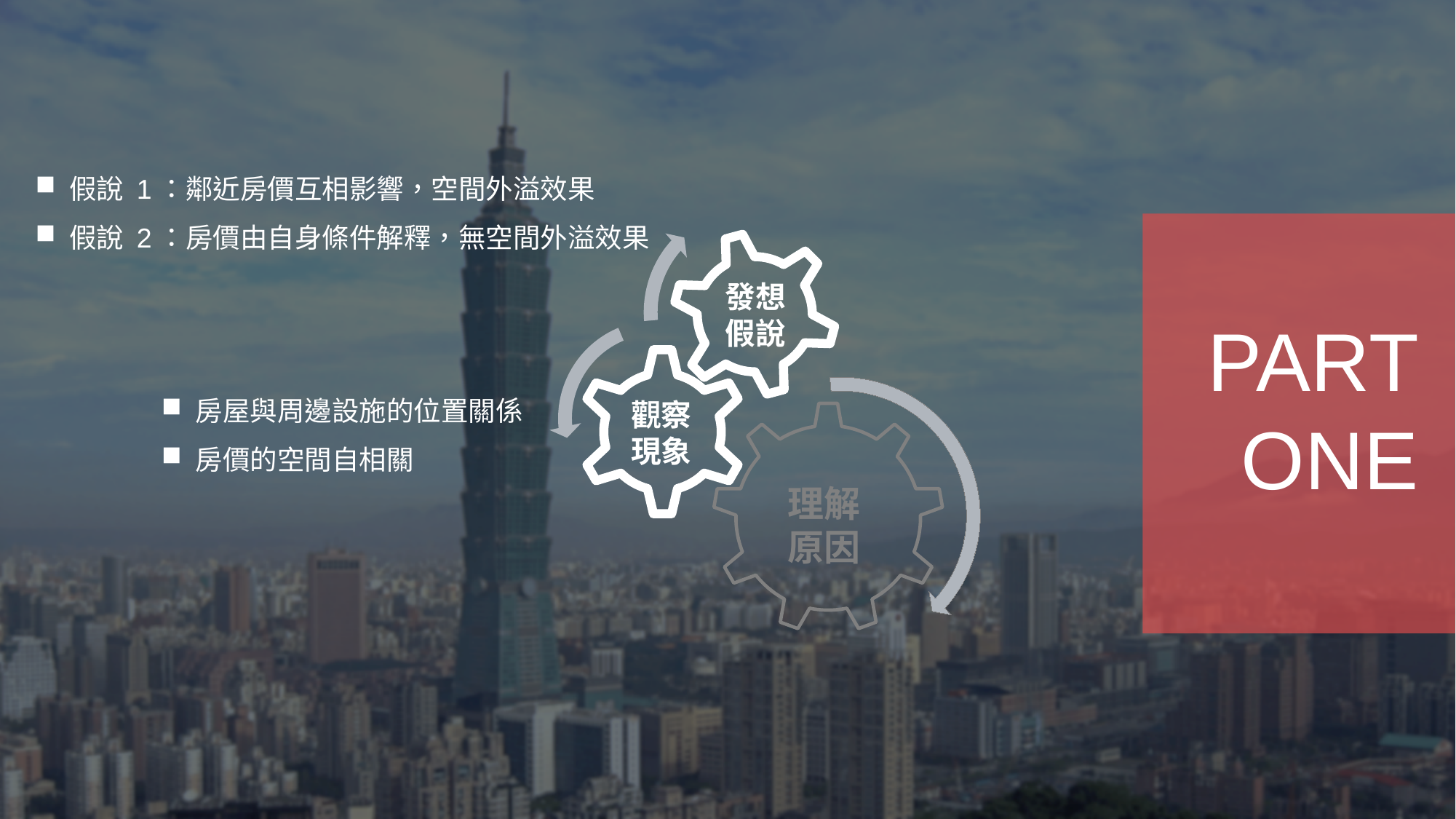

假說 1：鄰近房價互相影響，空間外溢效果
假說 2：房價由自身條件解釋，無空間外溢效果

發想
假說
PART
ONE
房屋與周邊設施的位置關係
房價的空間自相關
觀察
現象
理解
原因